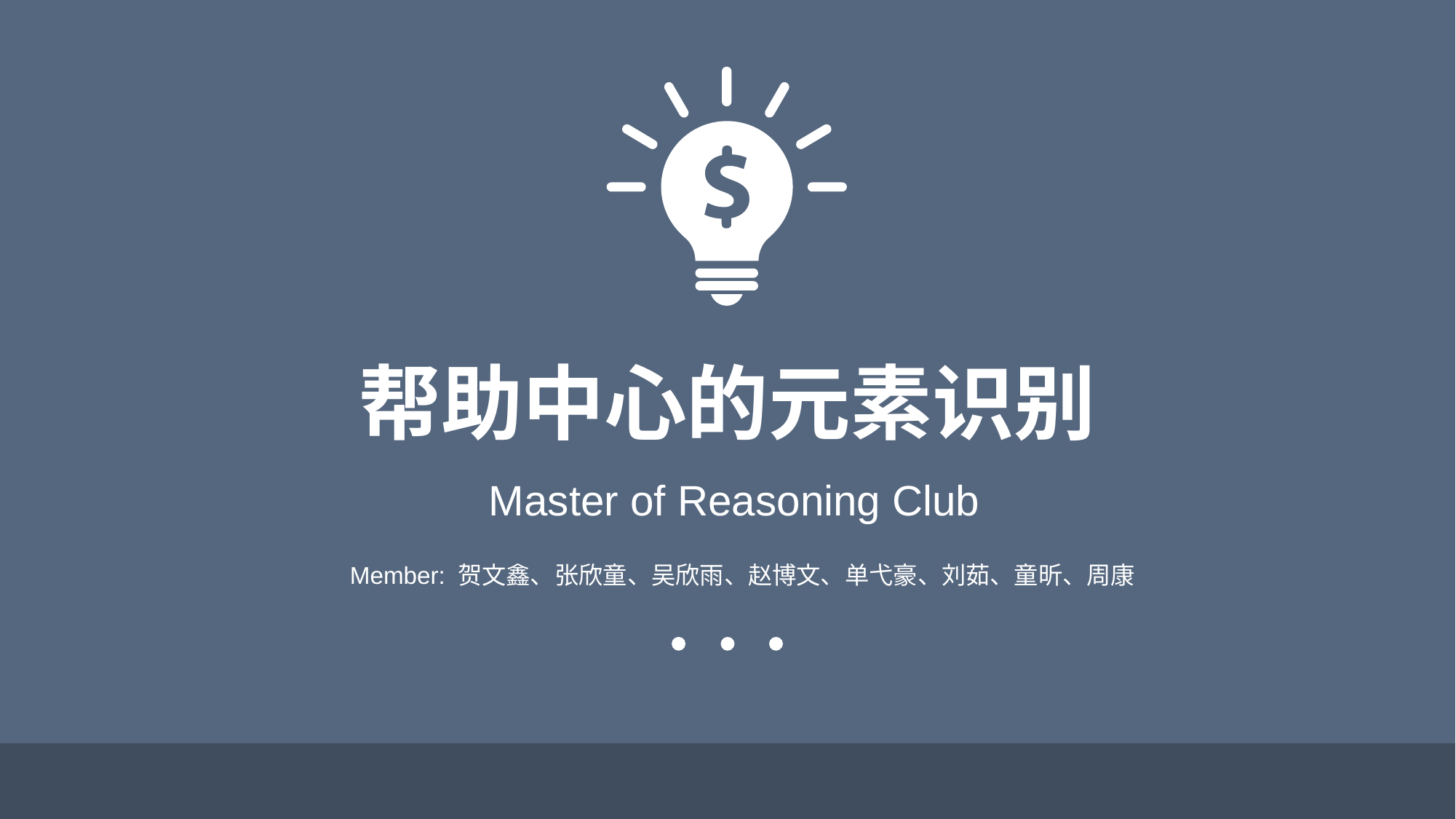

帮助中心的元素识别
Master of Reasoning Club
Member: 贺文鑫、张欣童、吴欣雨、赵博文、单弋豪、刘茹、童昕、周康